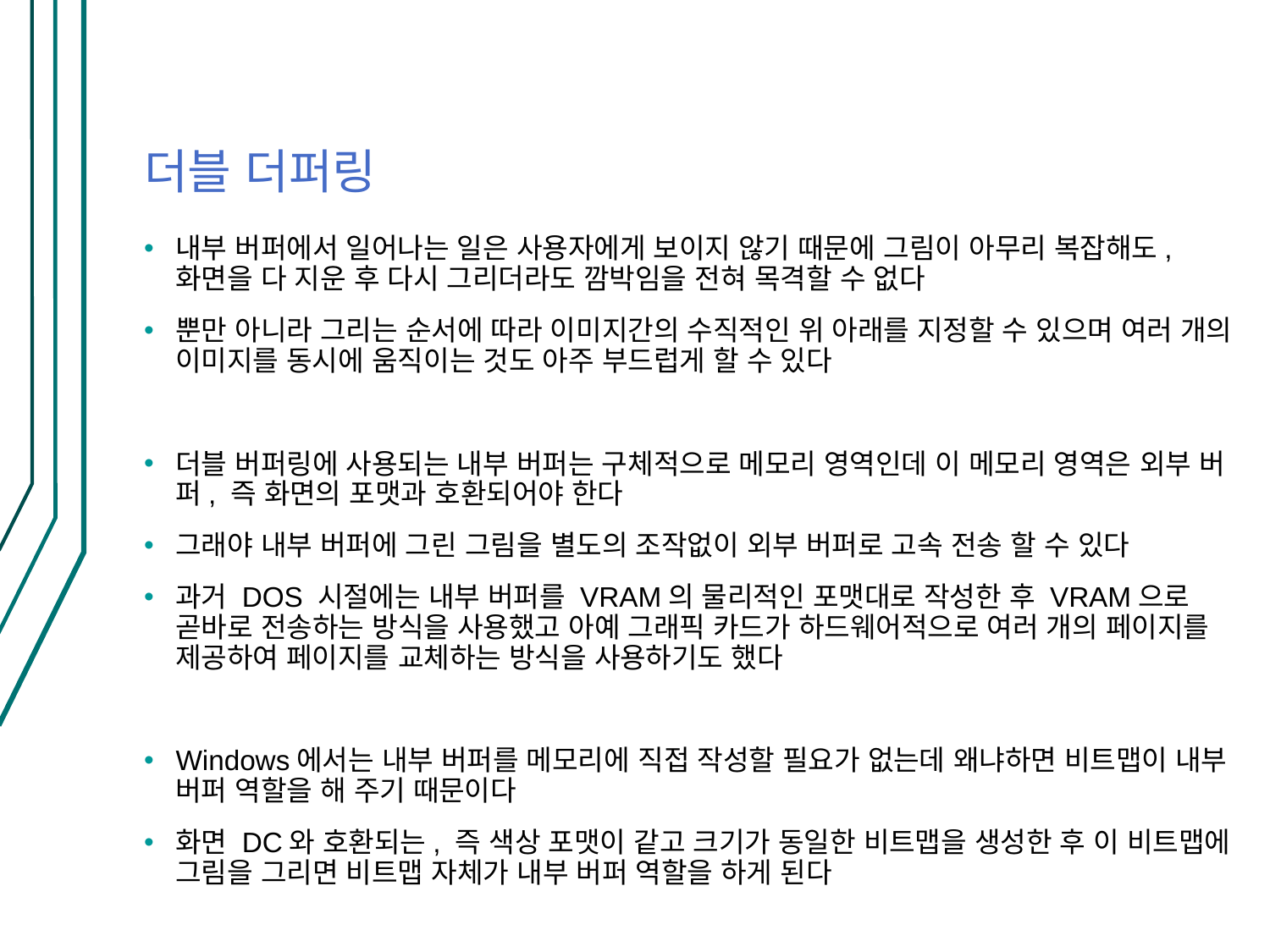

# 더블 더퍼링
내부 버퍼에서 일어나는 일은 사용자에게 보이지 않기 때문에 그림이 아무리 복잡해도, 화면을 다 지운 후 다시 그리더라도 깜박임을 전혀 목격할 수 없다
뿐만 아니라 그리는 순서에 따라 이미지간의 수직적인 위 아래를 지정할 수 있으며 여러 개의 이미지를 동시에 움직이는 것도 아주 부드럽게 할 수 있다

더블 버퍼링에 사용되는 내부 버퍼는 구체적으로 메모리 영역인데 이 메모리 영역은 외부 버퍼, 즉 화면의 포맷과 호환되어야 한다
그래야 내부 버퍼에 그린 그림을 별도의 조작없이 외부 버퍼로 고속 전송 할 수 있다
과거 DOS 시절에는 내부 버퍼를 VRAM의 물리적인 포맷대로 작성한 후 VRAM으로 곧바로 전송하는 방식을 사용했고 아예 그래픽 카드가 하드웨어적으로 여러 개의 페이지를 제공하여 페이지를 교체하는 방식을 사용하기도 했다

Windows에서는 내부 버퍼를 메모리에 직접 작성할 필요가 없는데 왜냐하면 비트맵이 내부 버퍼 역할을 해 주기 때문이다
화면 DC와 호환되는, 즉 색상 포맷이 같고 크기가 동일한 비트맵을 생성한 후 이 비트맵에 그림을 그리면 비트맵 자체가 내부 버퍼 역할을 하게 된다